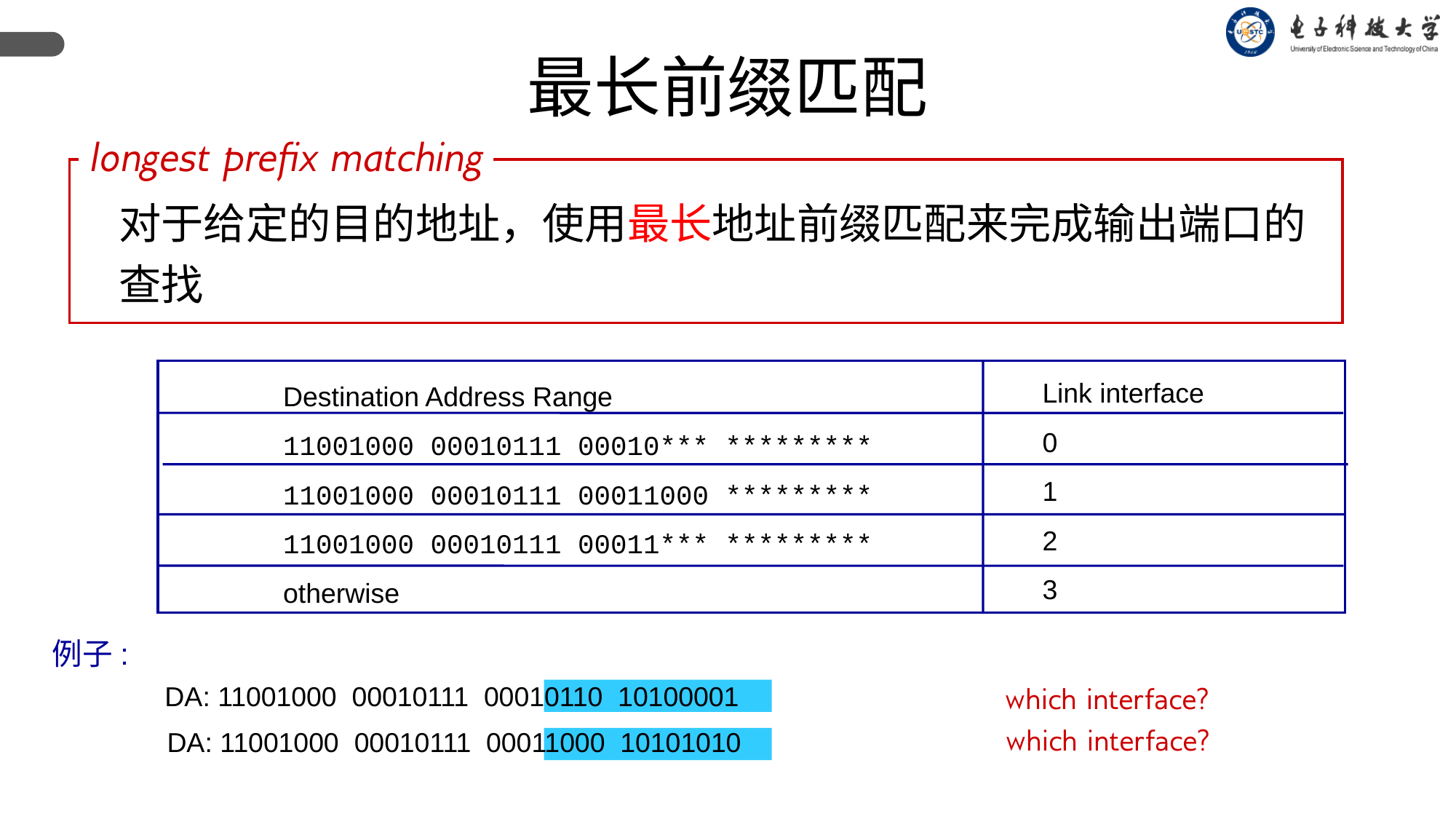

最长前缀匹配
longest prefix matching

对于给定的目的地址，使用最长地址前缀匹配来完成输出端口的查找
Link interface
0
1
2
3
Destination Address Range
11001000 00010111 00010*** *********
11001000 00010111 00011000 *********
11001000 00010111 00011*** *********
otherwise

例子:
which interface?
DA: 11001000  00010111  00010110  10100001

which interface?
DA: 11001000  00010111  00011000  10101010